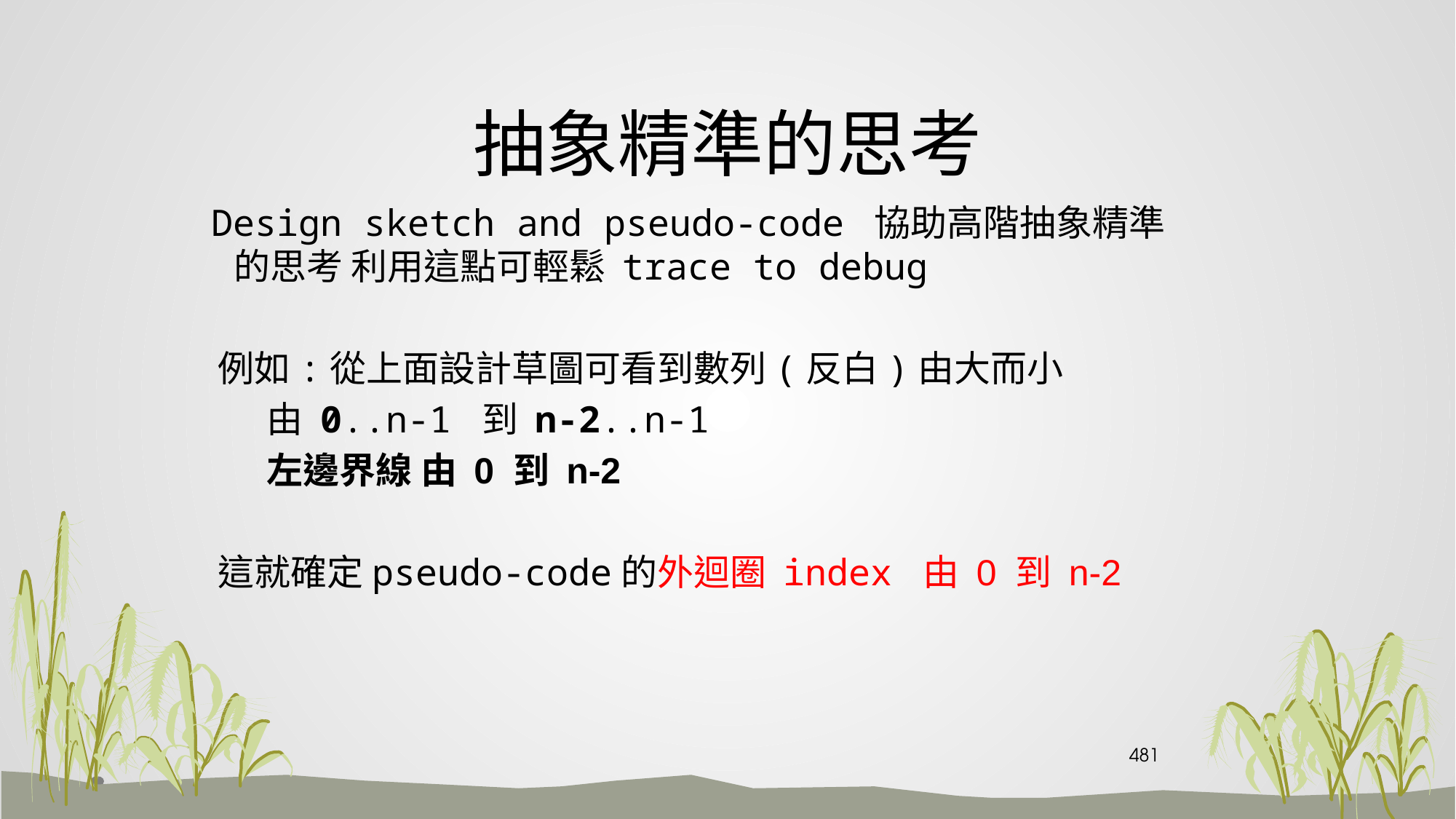

# 抽象精準的思考
  Design sketch and pseudo-code 協助高階抽象精準的思考 利用這點可輕鬆 trace to debug

  例如:從上面設計草圖可看到數列(反白)由大而小
        由 0..n-1 到 n-2..n-1
        左邊界線 由 0 到 n-2

  這就確定pseudo-code的外迴圈 index 由 0 到 n-2
481